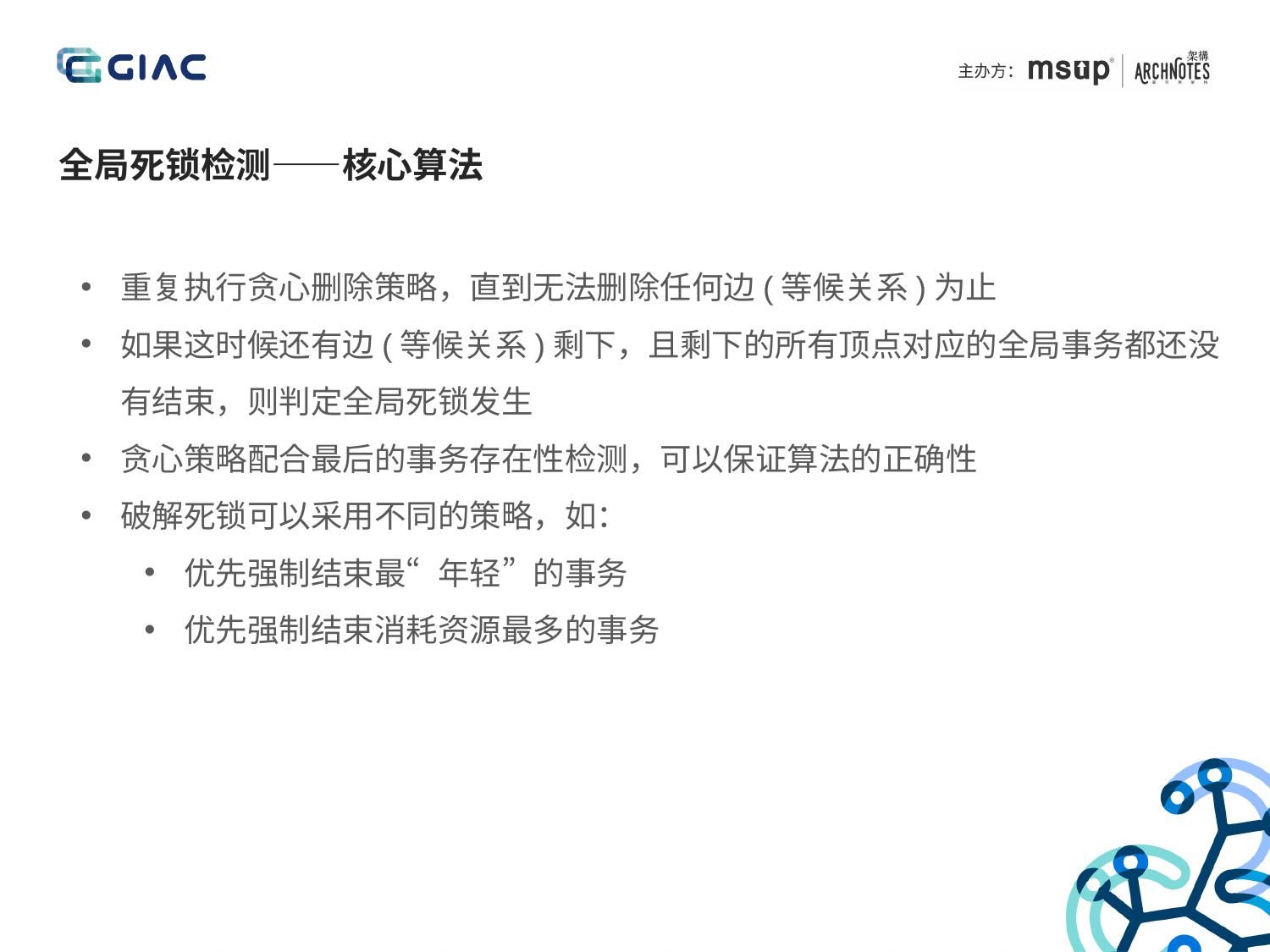

全局死锁检测——核心算法
重复执行贪心删除策略，直到无法删除任何边(等候关系)为止
如果这时候还有边(等候关系)剩下，且剩下的所有顶点对应的全局事务都还没有结束，则判定全局死锁发生
贪心策略配合最后的事务存在性检测，可以保证算法的正确性
破解死锁可以采用不同的策略，如：
优先强制结束最“年轻”的事务
优先强制结束消耗资源最多的事务